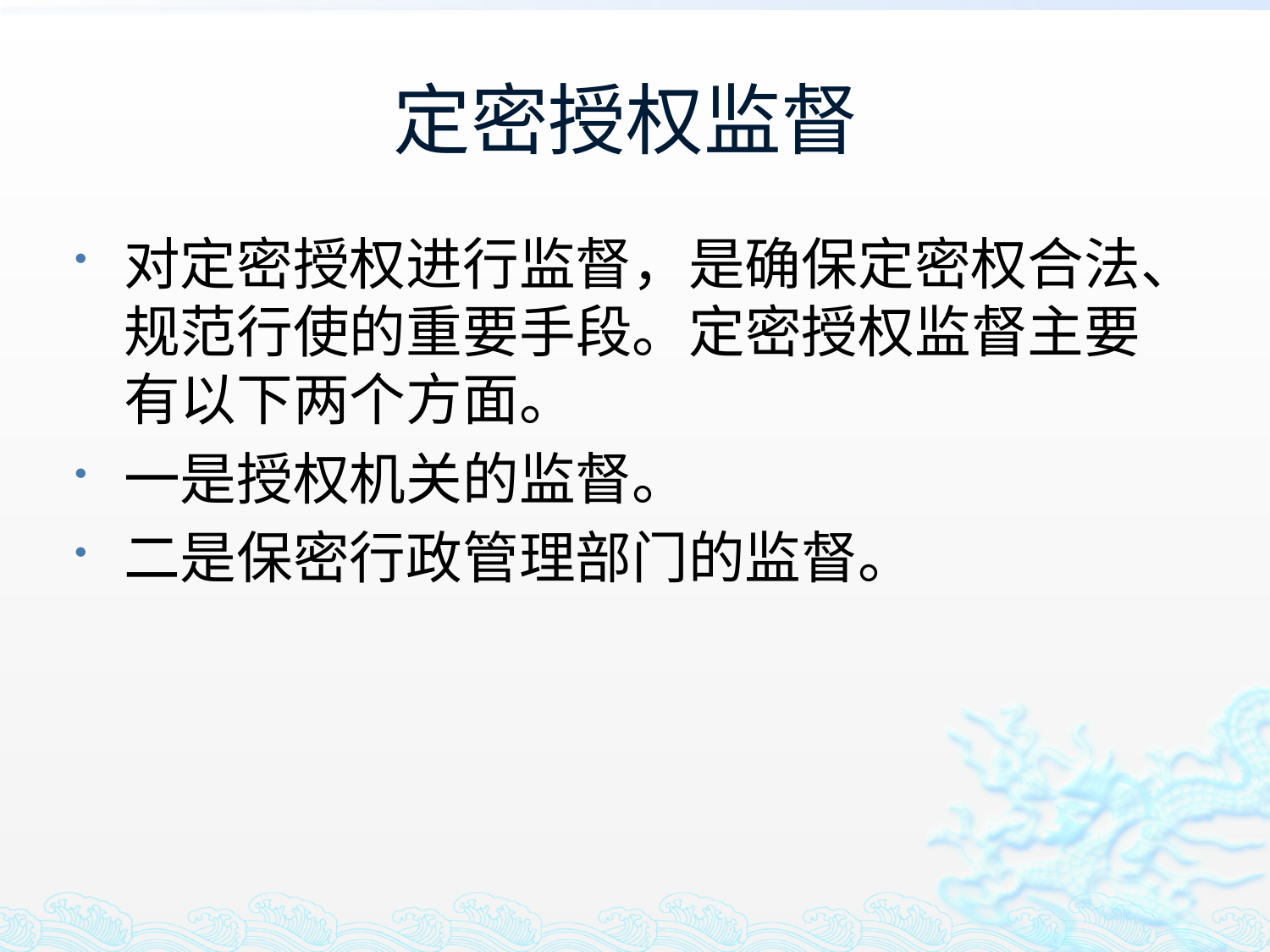

# 定密授权监督
对定密授权进行监督，是确保定密权合法、规范行使的重要手段。定密授权监督主要有以下两个方面。
一是授权机关的监督。
二是保密行政管理部门的监督。